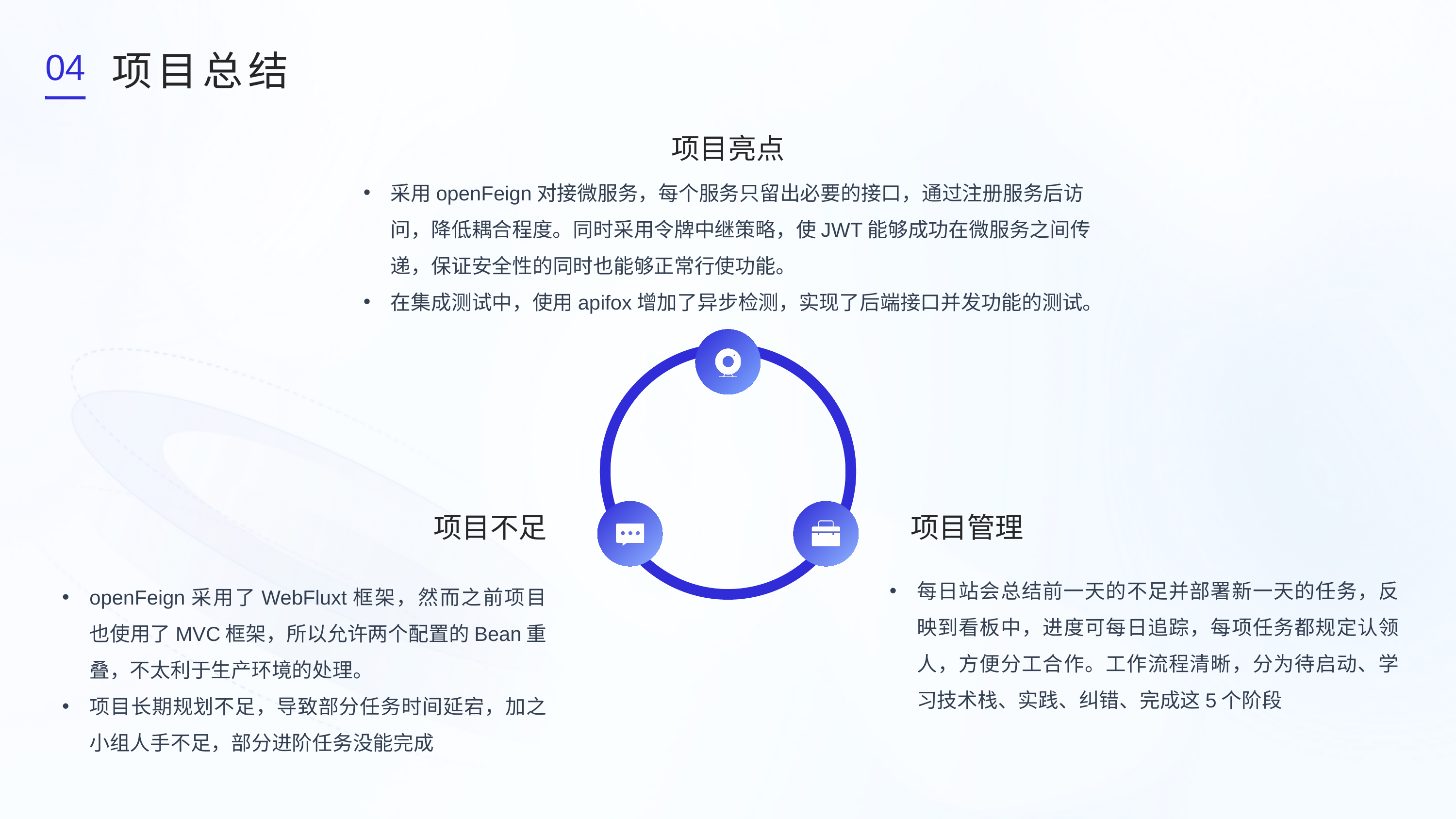

04
项目总结

项目亮点
采用openFeign对接微服务，每个服务只留出必要的接口，通过注册服务后访问，降低耦合程度。同时采用令牌中继策略，使JWT能够成功在微服务之间传递，保证安全性的同时也能够正常行使功能。
在集成测试中，使用apifox增加了异步检测，实现了后端接口并发功能的测试。

项目不足
项目管理

每日站会总结前一天的不足并部署新一天的任务，反映到看板中，进度可每日追踪，每项任务都规定认领人，方便分工合作。工作流程清晰，分为待启动、学习技术栈、实践、纠错、完成这5个阶段
openFeign采用了WebFluxt框架，然而之前项目也使用了MVC框架，所以允许两个配置的Bean重叠，不太利于生产环境的处理。
项目长期规划不足，导致部分任务时间延宕，加之小组人手不足，部分进阶任务没能完成